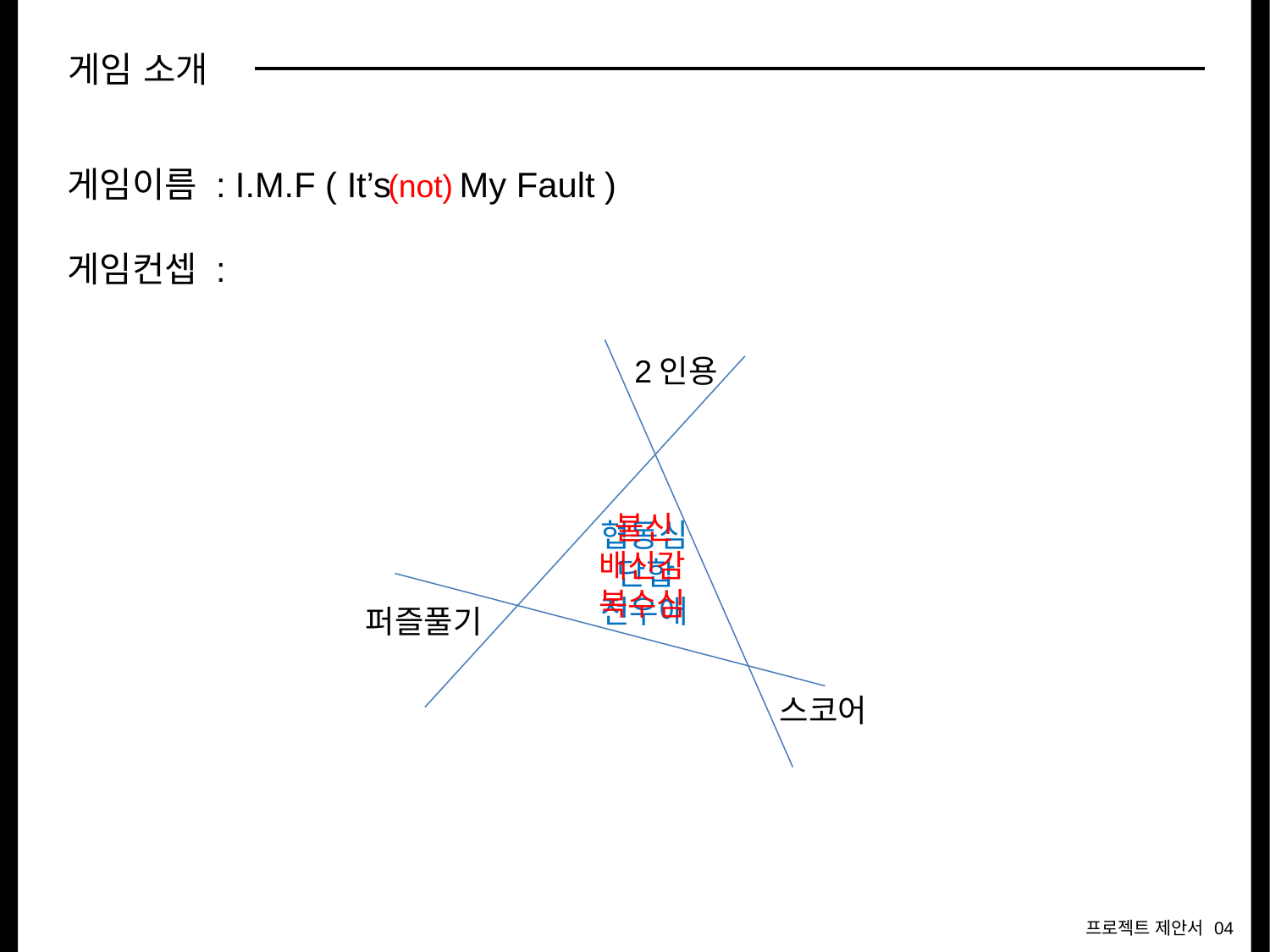

게임 소개
게임이름 : I.M.F ( It’s       My Fault )

게임컨셉 :

(not)
2인용
 불신
배신감
복수심
협동심
 단합
전우애
퍼즐풀기
스코어
04
프로젝트 제안서